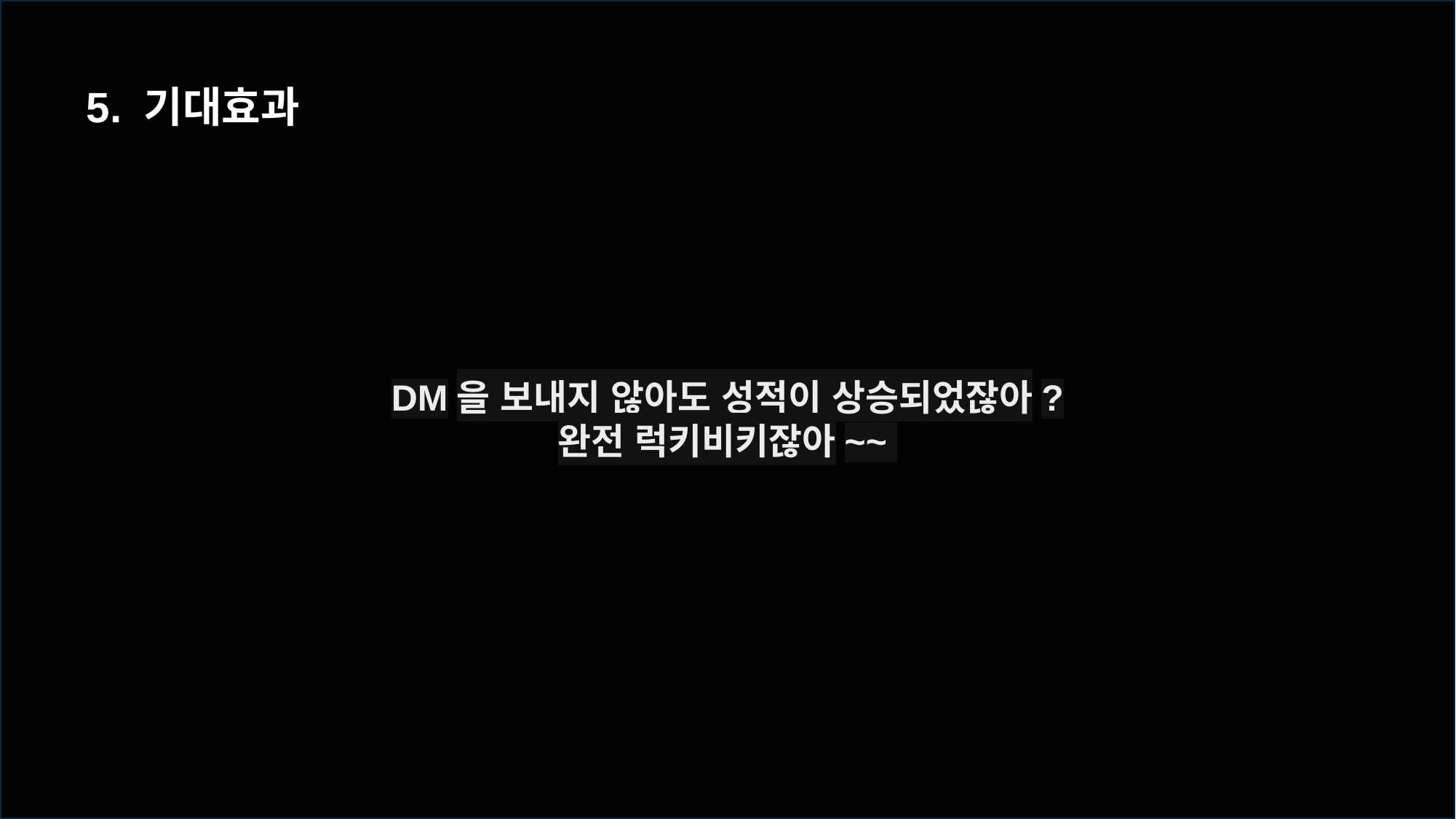

5. 기대효과
DM을 보내지 않아도 성적이 상승되었잖아?
완전 럭키비키잖아~~